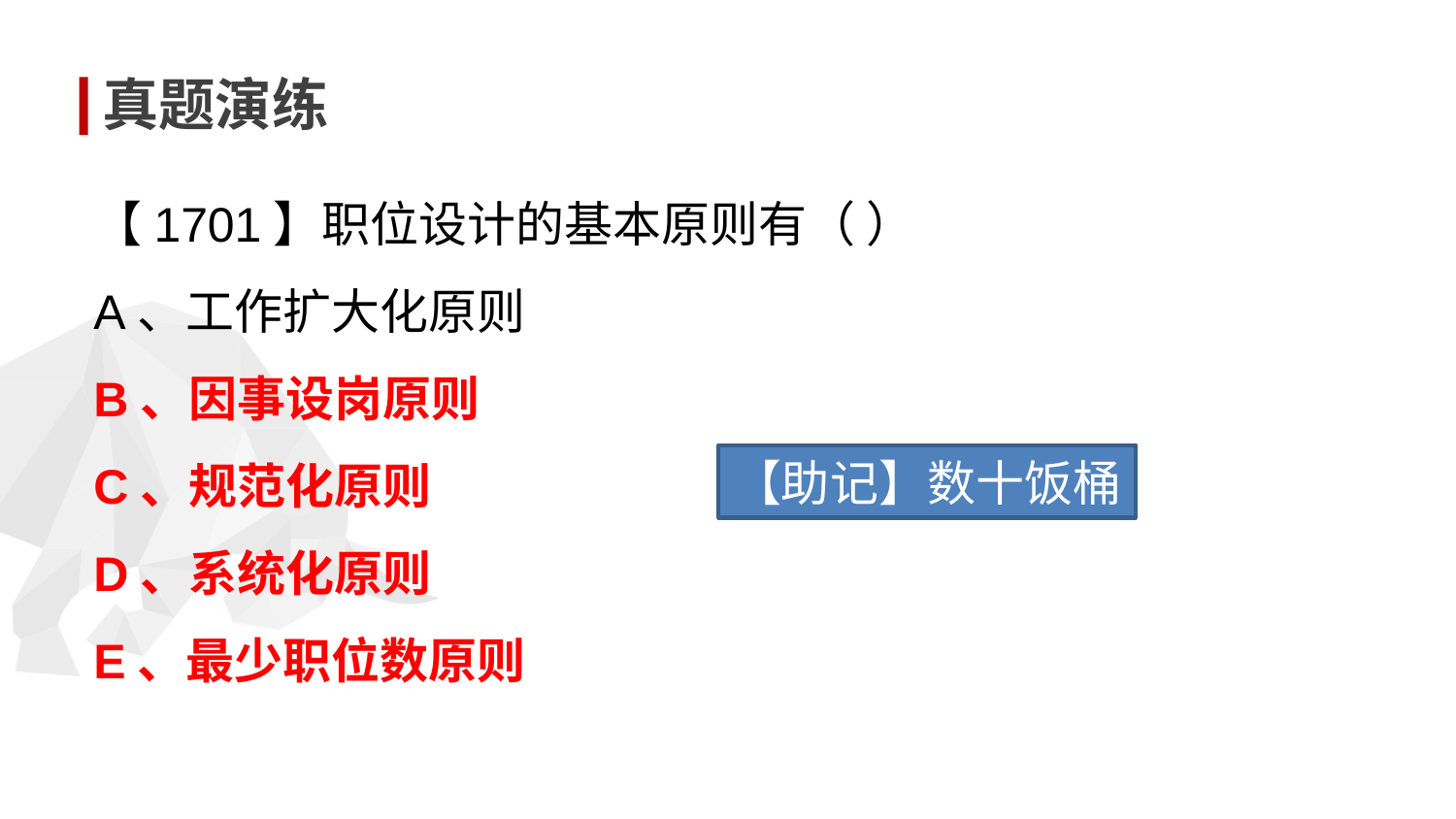

真题演练
【1701】职位设计的基本原则有（ ）
A、工作扩大化原则
B、因事设岗原则
C、规范化原则
D、系统化原则
E、最少职位数原则
【助记】数十饭桶